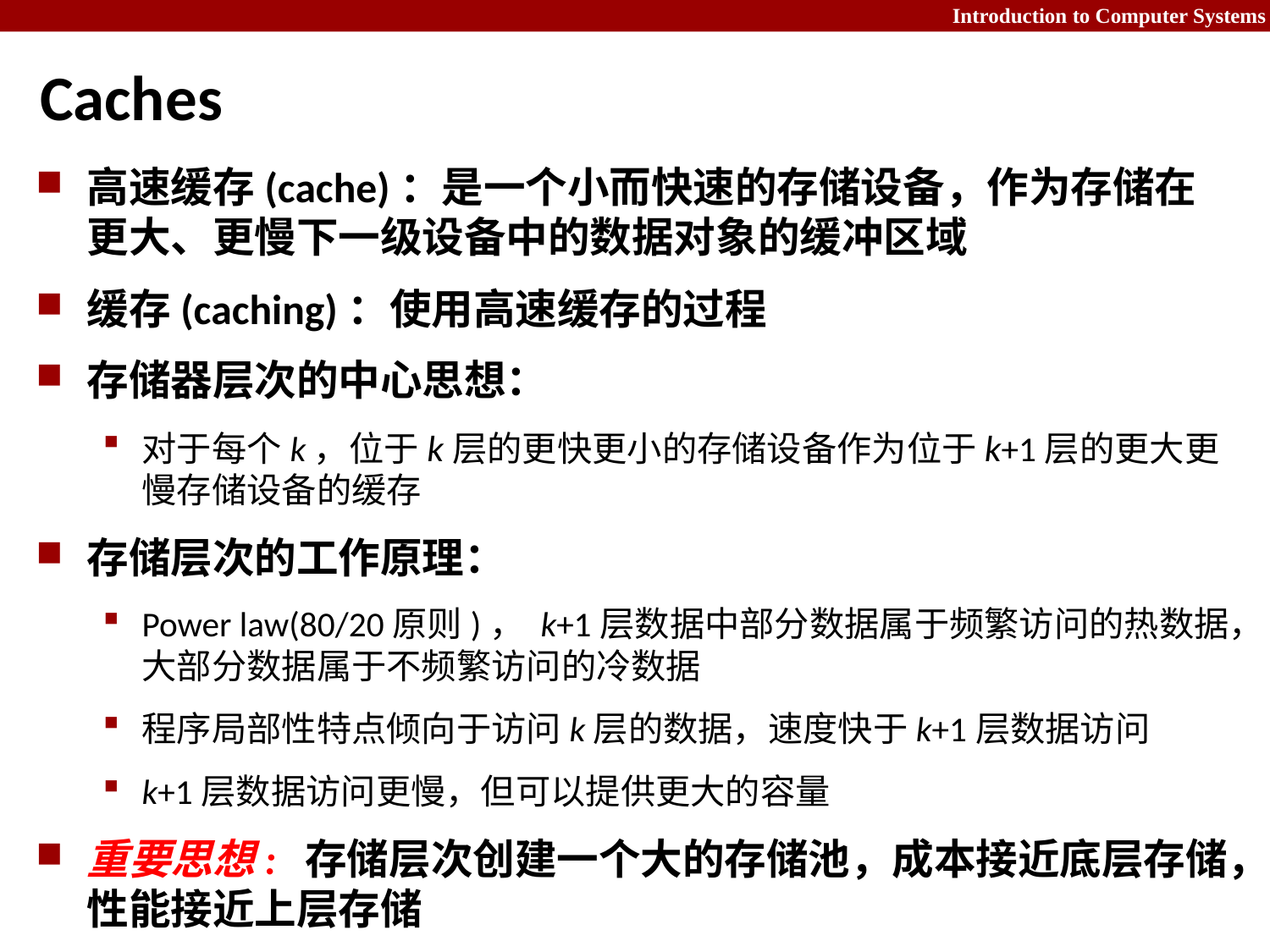

# Caches
高速缓存(cache)：是一个小而快速的存储设备，作为存储在更大、更慢下一级设备中的数据对象的缓冲区域
缓存(caching)：使用高速缓存的过程
存储器层次的中心思想：
对于每个k，位于k层的更快更小的存储设备作为位于k+1层的更大更慢存储设备的缓存
存储层次的工作原理：
Power law(80/20原则)， k+1层数据中部分数据属于频繁访问的热数据，大部分数据属于不频繁访问的冷数据
程序局部性特点倾向于访问k层的数据，速度快于k+1层数据访问
k+1层数据访问更慢，但可以提供更大的容量
重要思想:  存储层次创建一个大的存储池，成本接近底层存储，性能接近上层存储